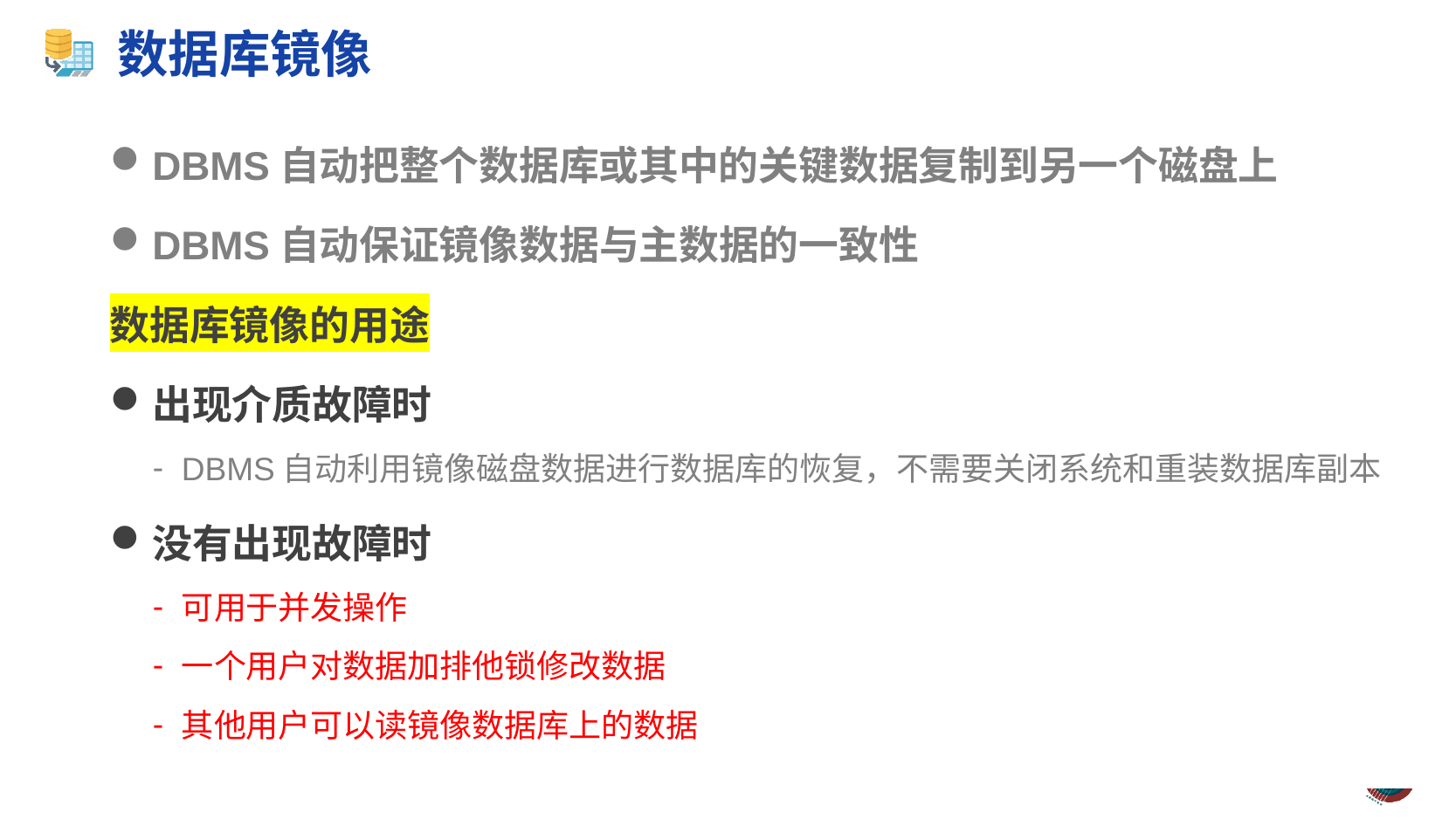

# 数据库镜像

DBMS自动把整个数据库或其中的关键数据复制到另一个磁盘上
DBMS自动保证镜像数据与主数据的一致性
数据库镜像的用途
出现介质故障时
DBMS自动利用镜像磁盘数据进行数据库的恢复，不需要关闭系统和重装数据库副本
没有出现故障时
可用于并发操作
一个用户对数据加排他锁修改数据
其他用户可以读镜像数据库上的数据